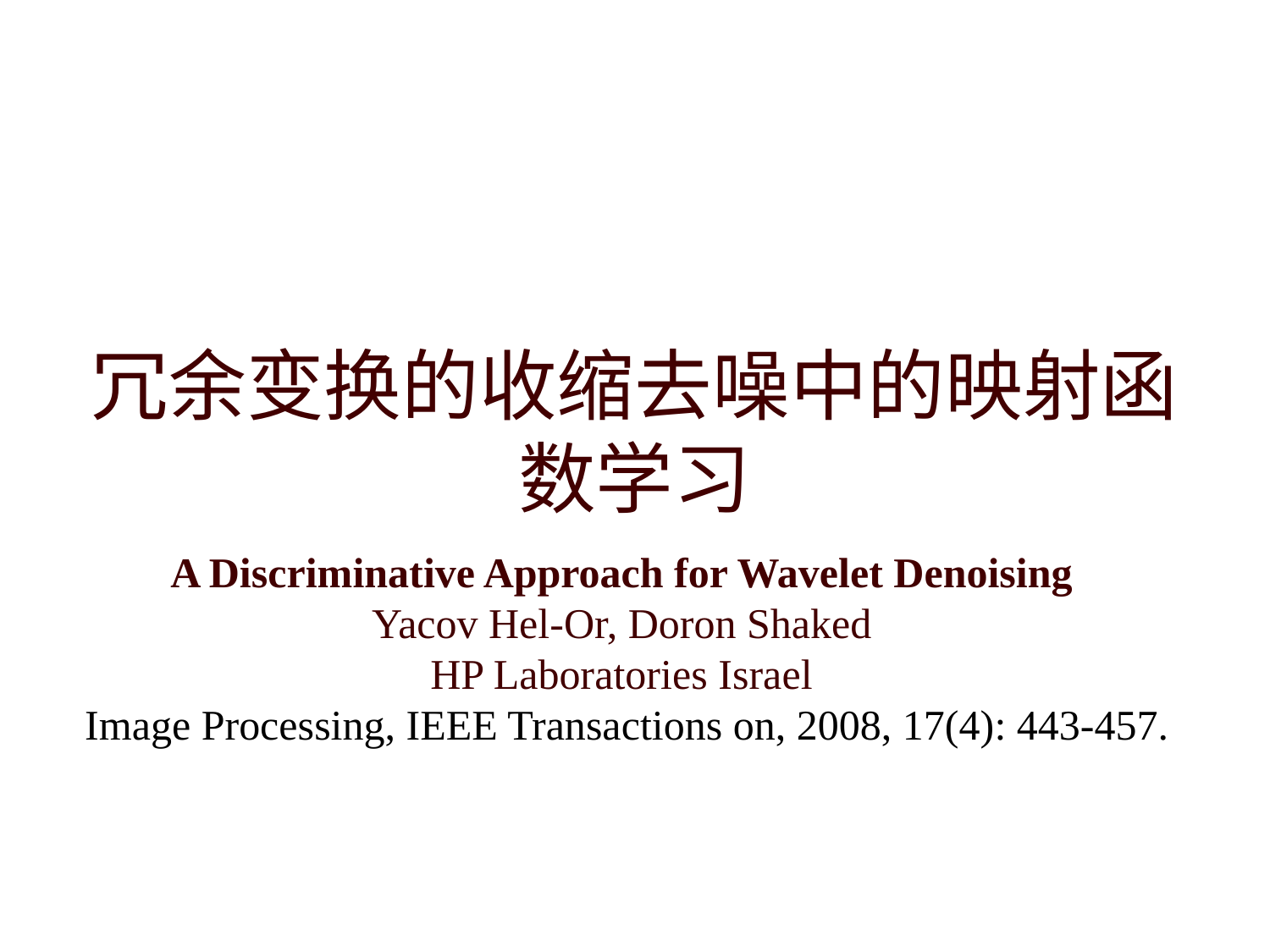

# 冗余变换的收缩去噪中的映射函数学习
A Discriminative Approach for Wavelet Denoising
Yacov Hel-Or, Doron Shaked
HP Laboratories Israel
 Image Processing, IEEE Transactions on, 2008, 17(4): 443-457.